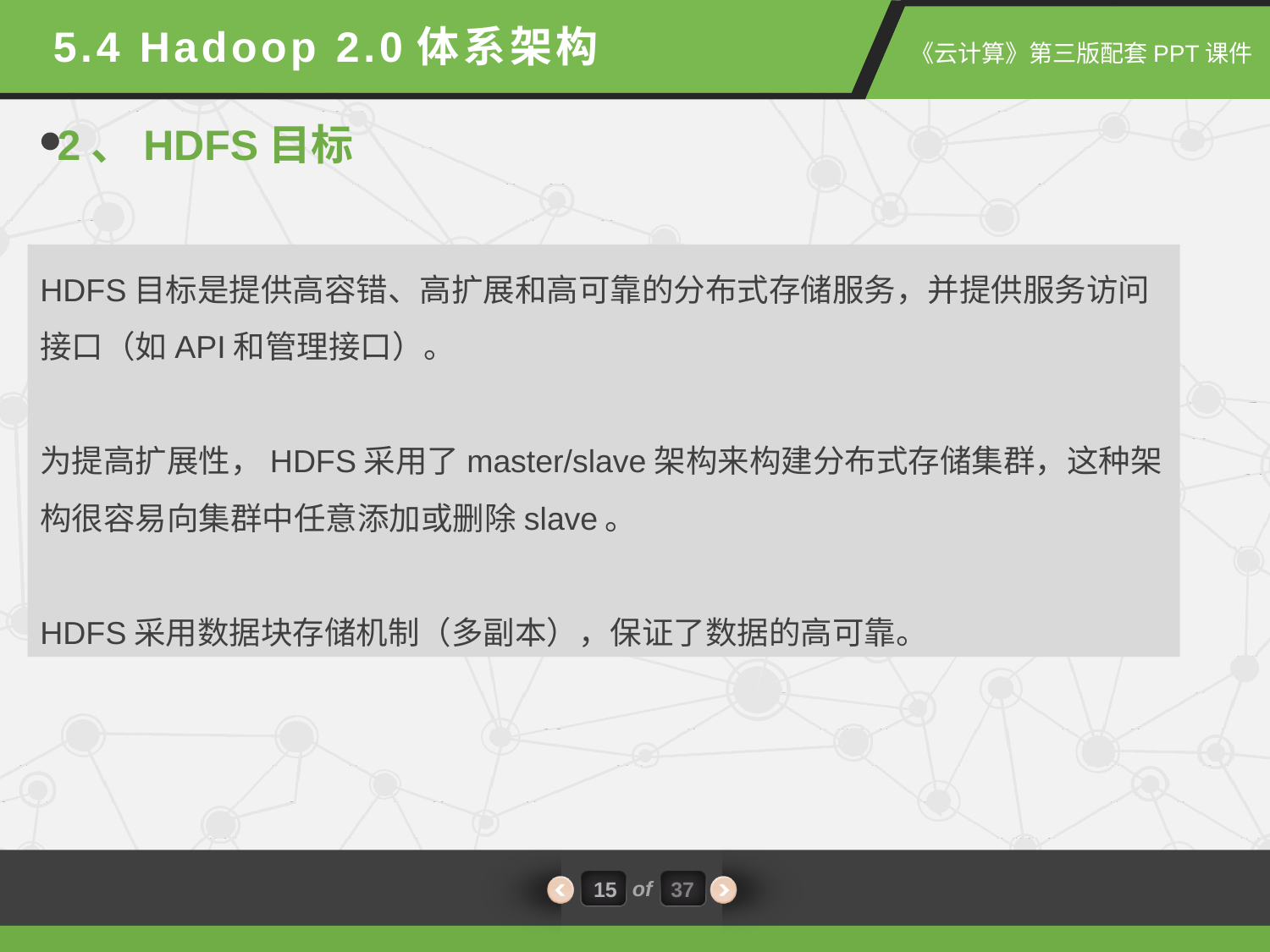

5.4 Hadoop 2.0体系架构
2、HDFS目标

HDFS目标是提供高容错、高扩展和高可靠的分布式存储服务，并提供服务访问接口（如API和管理接口）。

为提高扩展性，HDFS采用了master/slave架构来构建分布式存储集群，这种架构很容易向集群中任意添加或删除slave。

HDFS采用数据块存储机制（多副本），保证了数据的高可靠。
15